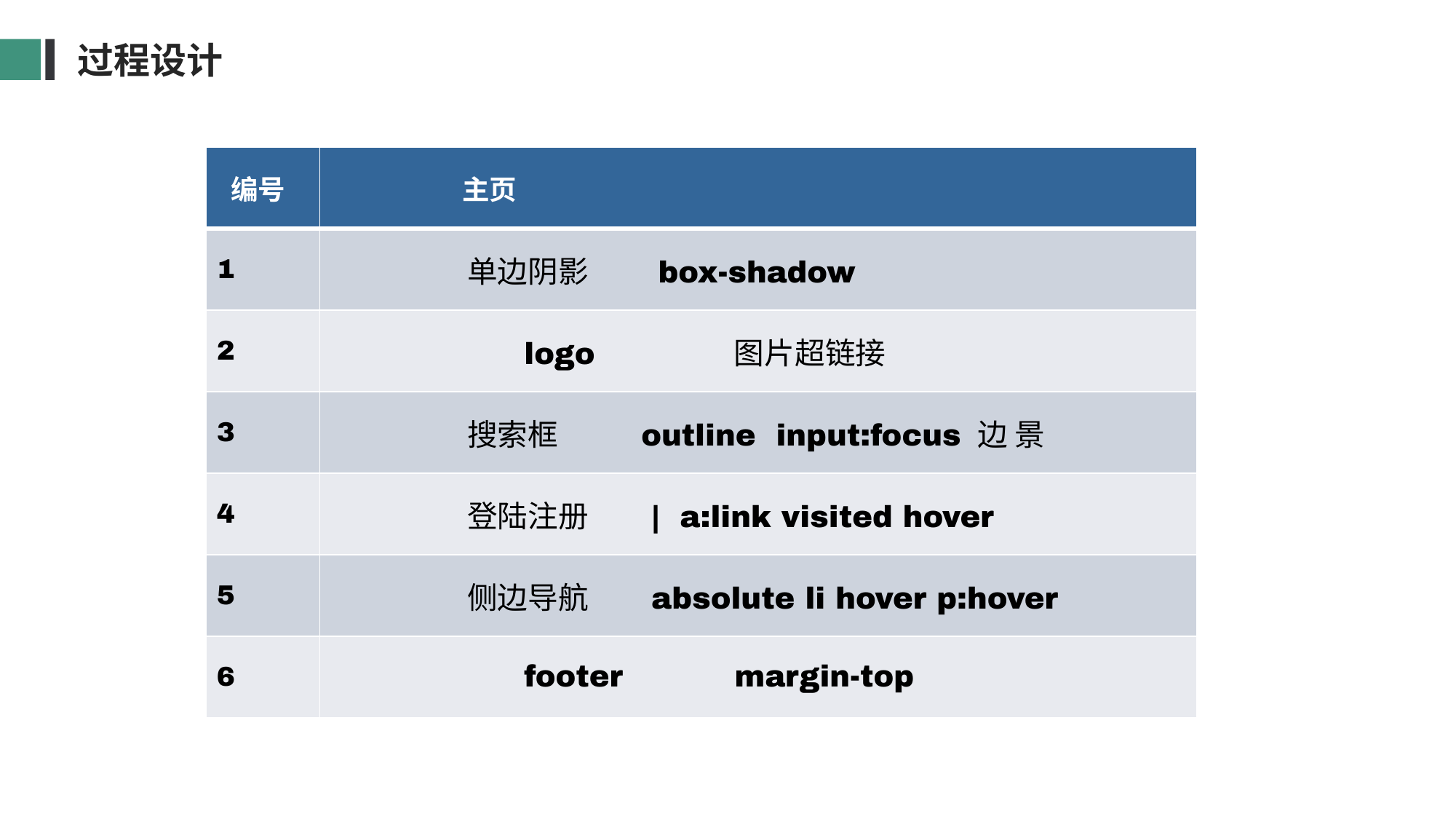

过程设计

| 编号 | 主页 |
| --- | --- |
| 1 | 单边阴影 box-shadow |
| 2 | logo 图片超链接 |
| 3 | 搜索框 outline input:focus 边 景 |
| 4 | 登陆注册 | a:link visited hover |
| 5 | 侧边导航 absolute li hover p:hover |
| 6 | footer margin-top |